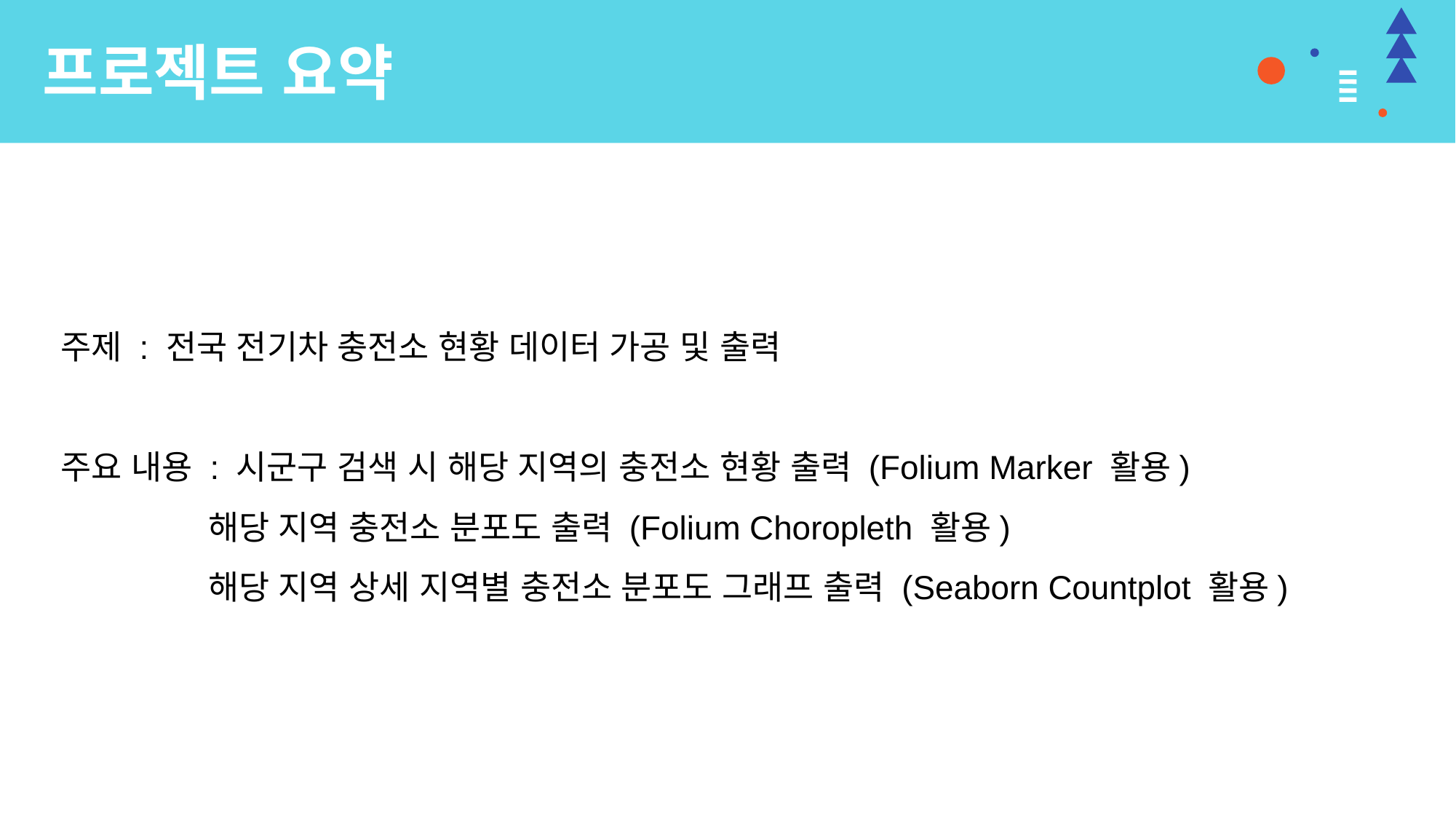

프로젝트 요약
주제 : 전국 전기차 충전소 현황 데이터 가공 및 출력

주요 내용 : 시군구 검색 시 해당 지역의 충전소 현황 출력 (Folium Marker 활용)
               해당 지역 충전소 분포도 출력 (Folium Choropleth 활용)
               해당 지역 상세 지역별 충전소 분포도 그래프 출력 (Seaborn Countplot 활용)